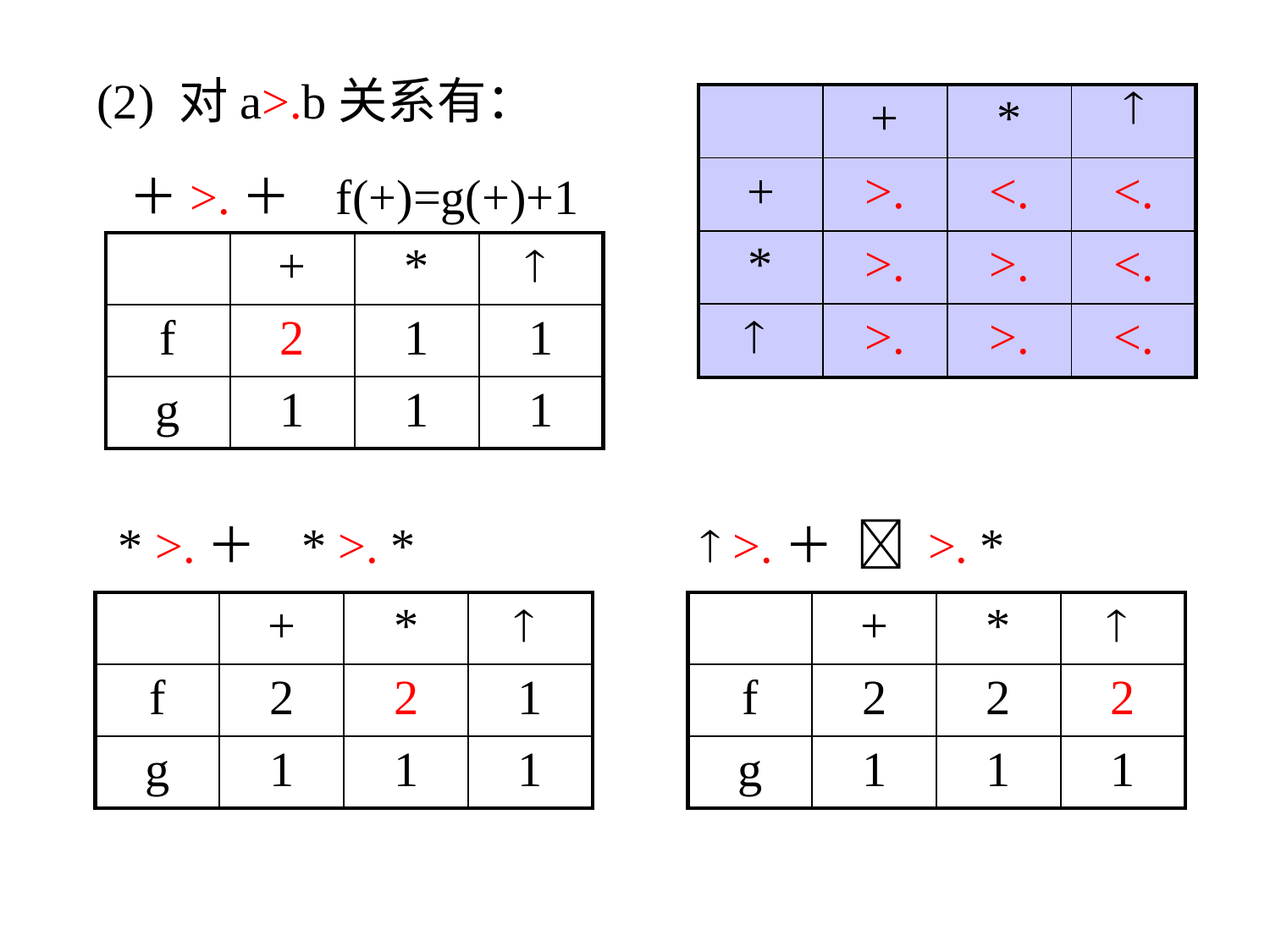

(2) 对a>.b关系有：
|  | + | \* | ↑ |
| --- | --- | --- | --- |
| + | >. | <. | <. |
| \* | >. | >. | <. |
| ↑ | >. | >. | <. |
＋>.＋   f(+)=g(+)+1
|  | + | \* | ↑ |
| --- | --- | --- | --- |
| f | 2 | 1 | 1 |
| g | 1 | 1 | 1 |
* >.＋   * >. *
↑ >.＋  ↑ >. *
|  | + | \* | ↑ |
| --- | --- | --- | --- |
| f | 2 | 2 | 1 |
| g | 1 | 1 | 1 |
|  | + | \* | ↑ |
| --- | --- | --- | --- |
| f | 2 | 2 | 2 |
| g | 1 | 1 | 1 |